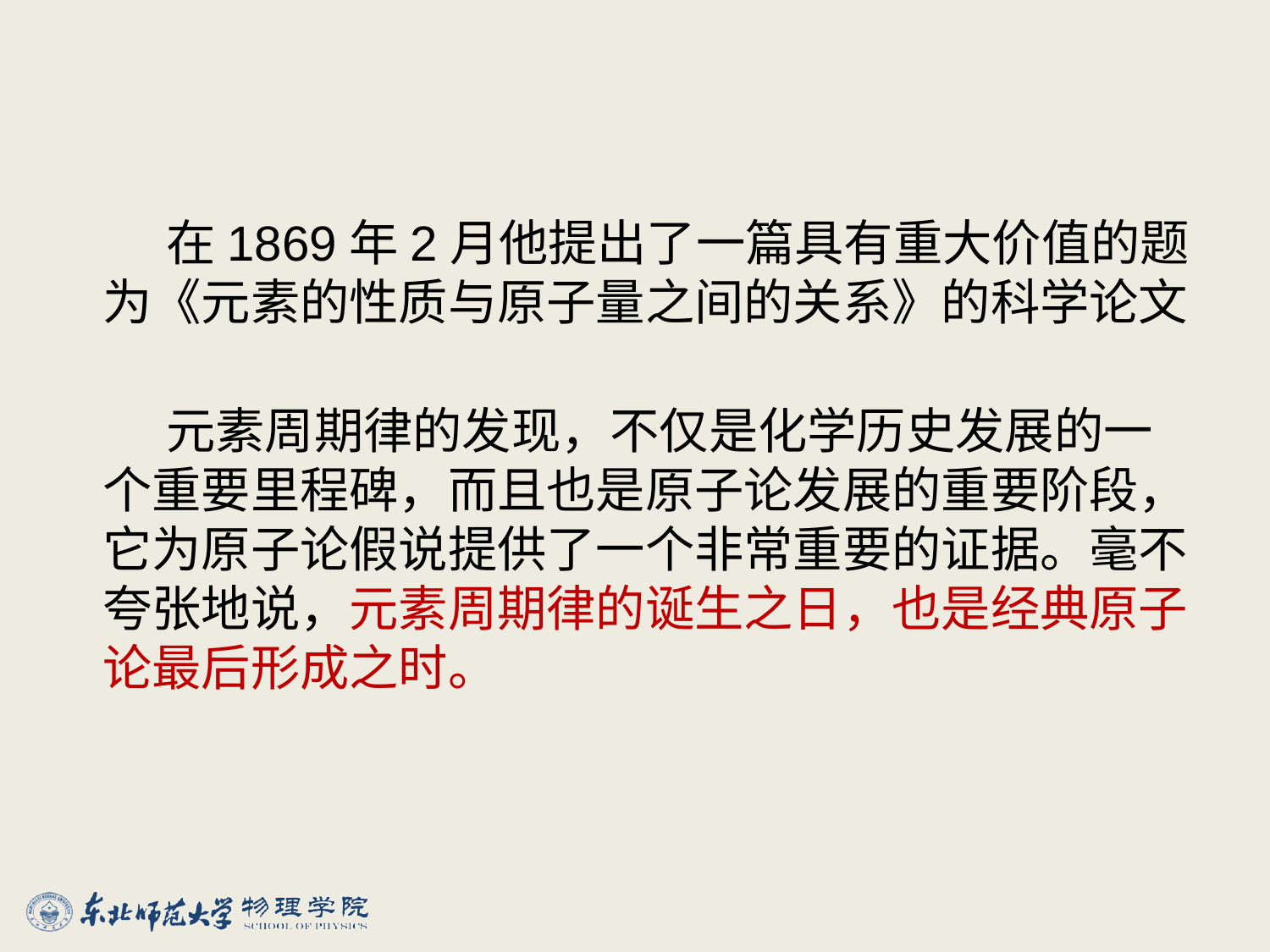

#
在1869年2月他提出了一篇具有重大价值的题为《元素的性质与原子量之间的关系》的科学论文

元素周期律的发现，不仅是化学历史发展的一个重要里程碑，而且也是原子论发展的重要阶段，它为原子论假说提供了一个非常重要的证据。毫不夸张地说，元素周期律的诞生之日，也是经典原子论最后形成之时。